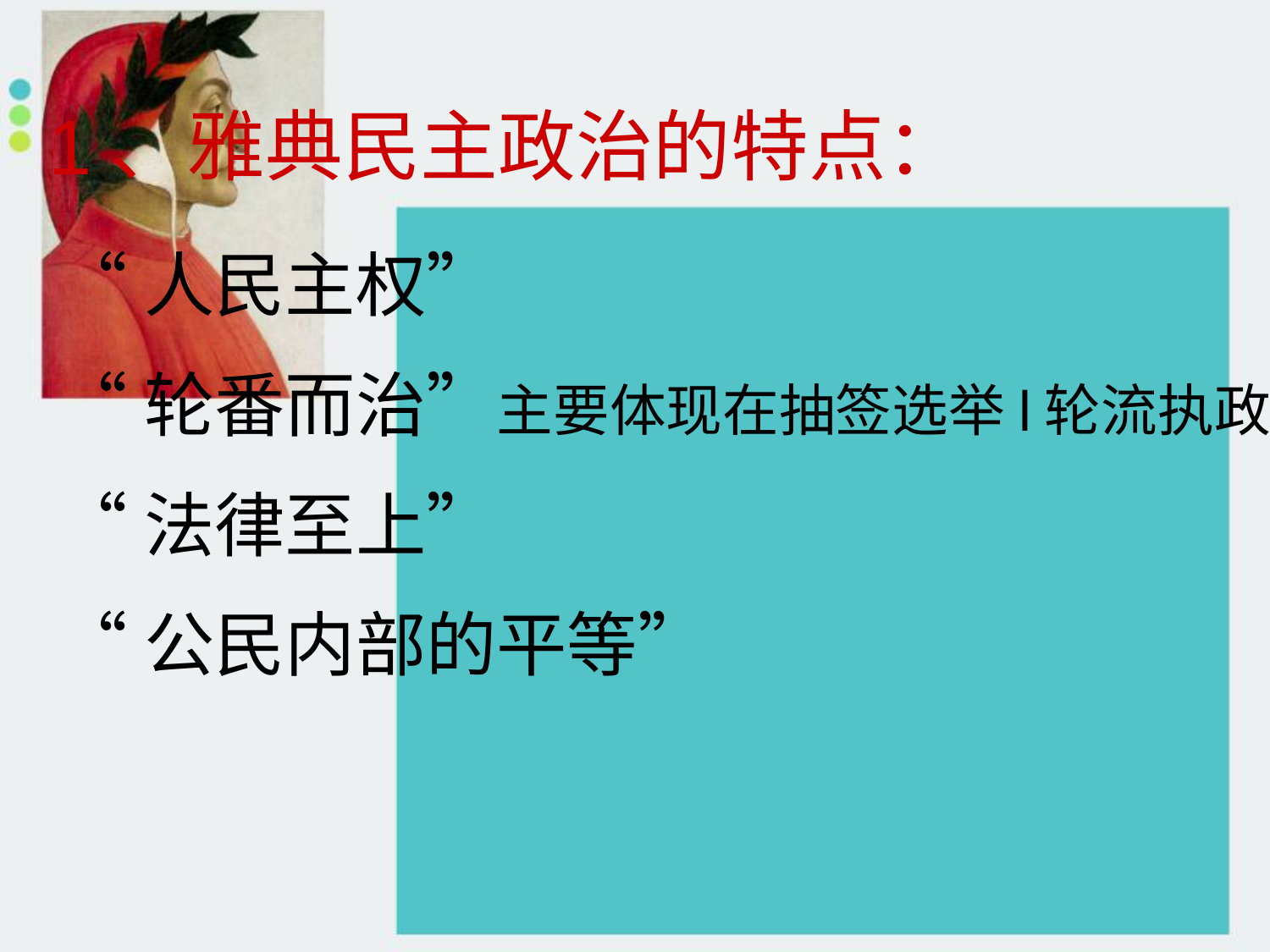

1、雅典民主政治的特点：
“人民主权”
“轮番而治”主要体现在抽签选举l轮流执政。
“法律至上”
“公民内部的平等”